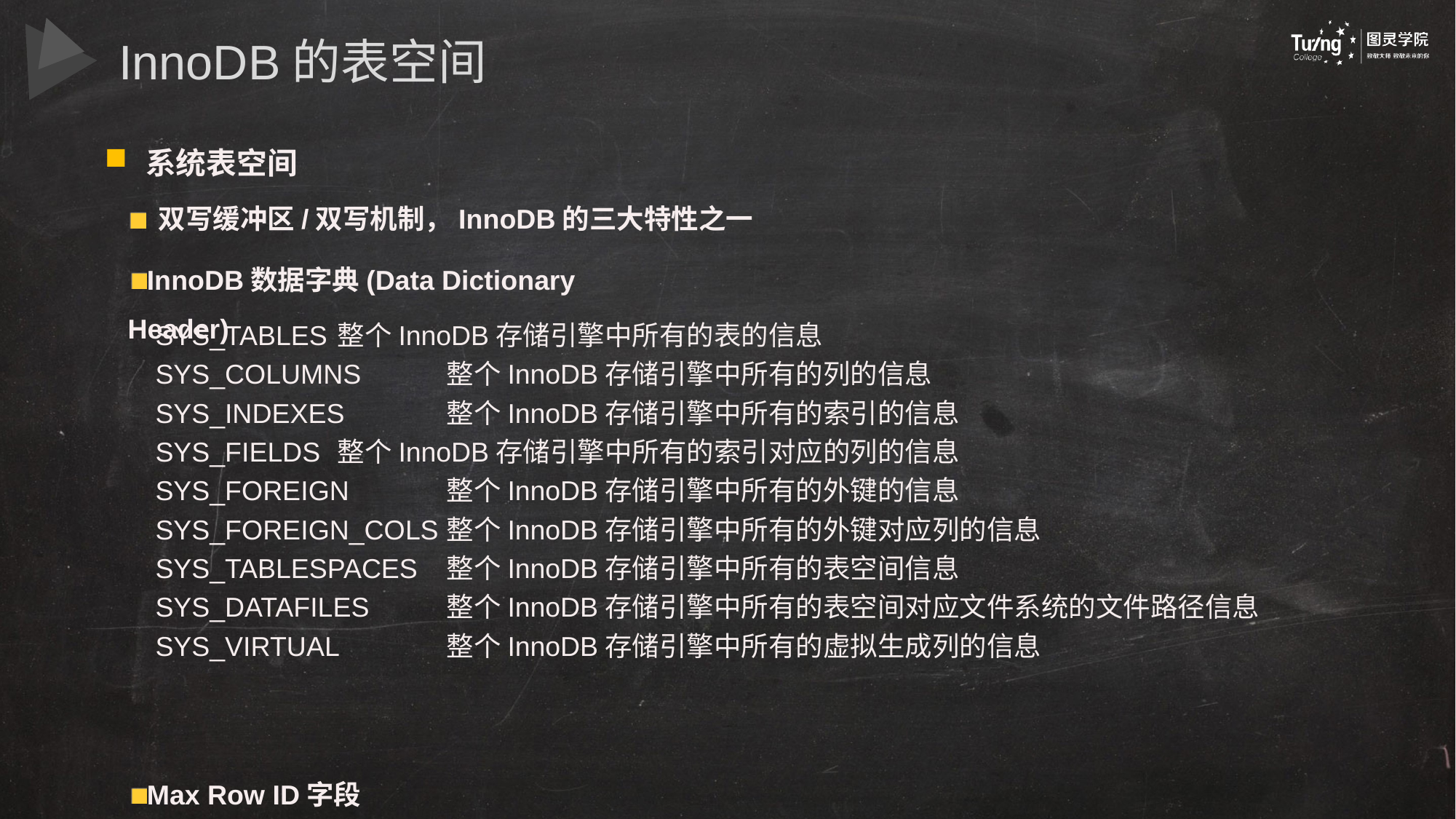

InnoDB的表空间
系统表空间
 双写缓冲区/双写机制，InnoDB的三大特性之一
InnoDB数据字典(Data Dictionary Header)

Max Row ID字段
SYS_TABLES	整个InnoDB存储引擎中所有的表的信息
SYS_COLUMNS	整个InnoDB存储引擎中所有的列的信息
SYS_INDEXES	整个InnoDB存储引擎中所有的索引的信息
SYS_FIELDS	整个InnoDB存储引擎中所有的索引对应的列的信息
SYS_FOREIGN	整个InnoDB存储引擎中所有的外键的信息
SYS_FOREIGN_COLS	整个InnoDB存储引擎中所有的外键对应列的信息
SYS_TABLESPACES	整个InnoDB存储引擎中所有的表空间信息
SYS_DATAFILES	整个InnoDB存储引擎中所有的表空间对应文件系统的文件路径信息
SYS_VIRTUAL	整个InnoDB存储引擎中所有的虚拟生成列的信息